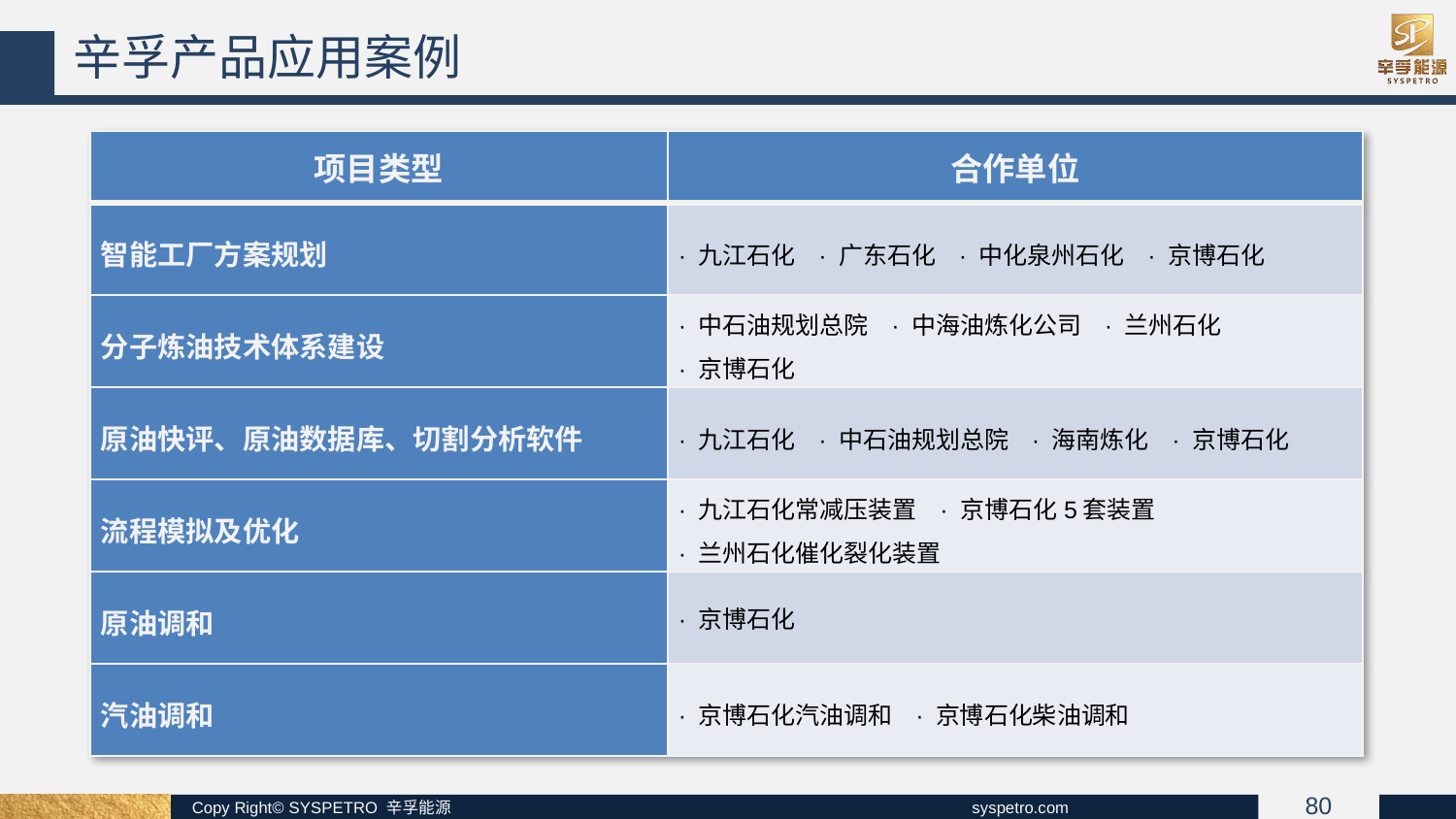

辛孚产品应用案例
| 项目类型 | 合作单位 |
| --- | --- |
| 智能工厂方案规划 | · 九江石化 · 广东石化 · 中化泉州石化 · 京博石化 |
| 分子炼油技术体系建设 | · 中石油规划总院 · 中海油炼化公司 · 兰州石化 · 京博石化 |
| 原油快评、原油数据库、切割分析软件 | · 九江石化 · 中石油规划总院 · 海南炼化 · 京博石化 |
| 流程模拟及优化 | · 九江石化常减压装置 · 京博石化5套装置 · 兰州石化催化裂化装置 |
| 原油调和 | · 京博石化 |
| 汽油调和 | · 京博石化汽油调和 · 京博石化柴油调和 |